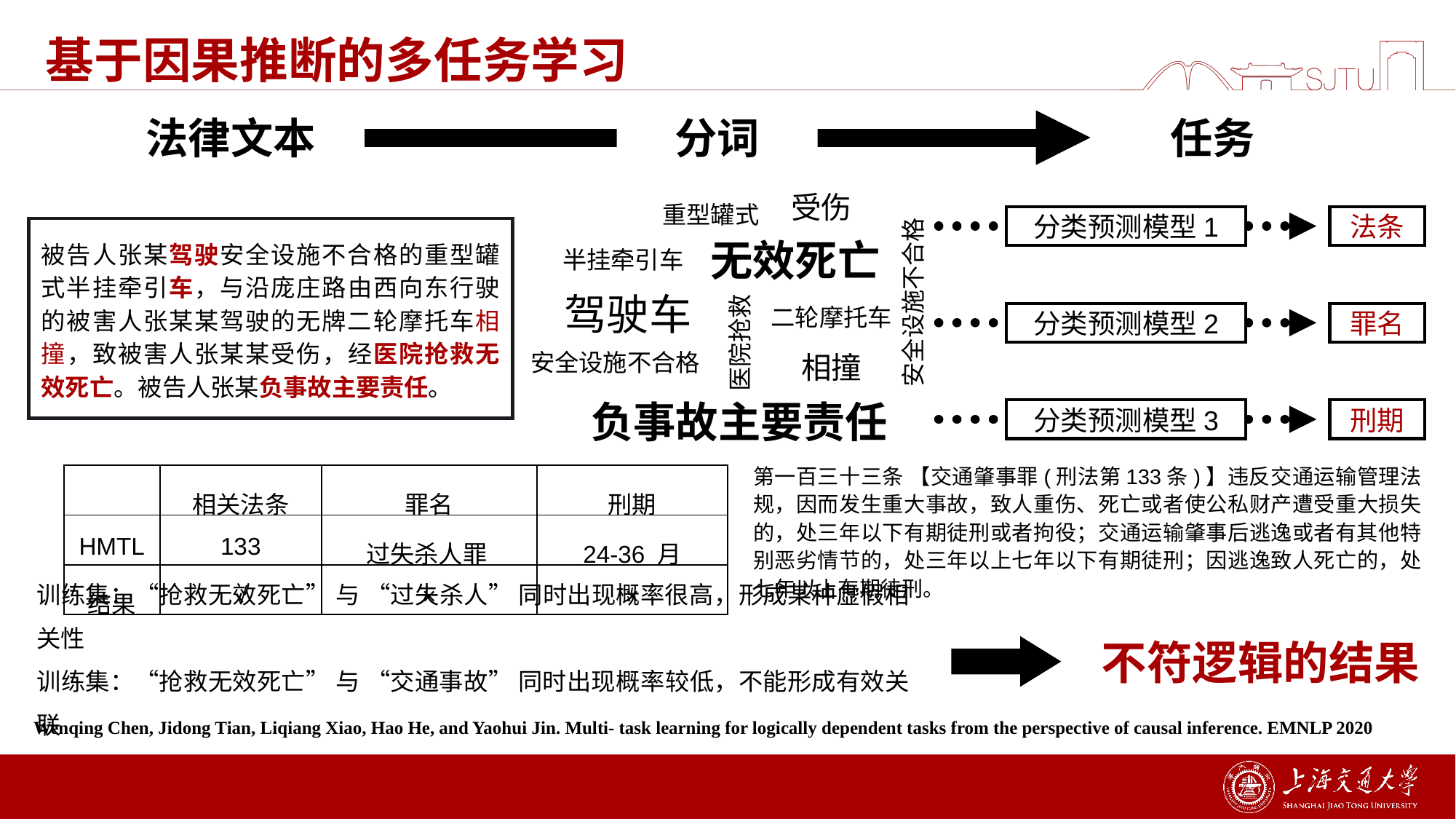

# 基于因果推断的多任务学习
分词
法律文本
任务

受伤
重型罐式
无效死亡
半挂牵引车
驾驶车
安全设施不合格
二轮摩托车
医院抢救
安全设施不合格
相撞
负事故主要责任
分类预测模型1
法条
被告人张某驾驶安全设施不合格的重型罐式半挂牵引车，与沿庞庄路由西向东行驶的被害人张某某驾驶的无牌二轮摩托车相撞，致被害人张某某受伤，经医院抢救无效死亡。被告人张某负事故主要责任。

分类预测模型2
罪名

分类预测模型3
刑期

第一百三十三条 【交通肇事罪(刑法第133条)】违反交通运输管理法规，因而发生重大事故，致人重伤、死亡或者使公私财产遭受重大损失的，处三年以下有期徒刑或者拘役；交通运输肇事后逃逸或者有其他特别恶劣情节的，处三年以上七年以下有期徒刑；因逃逸致人死亡的，处七年以上有期徒刑。
|  | 相关法条 | 罪名 | 刑期 |
| --- | --- | --- | --- |
| HMTL | 133 | 过失杀人罪 | 24-36 月 |
| 结果 | √ | × | × |
训练集：“抢救无效死亡” 与 “过失杀人” 同时出现概率很高，形成某种虚假相关性
训练集：“抢救无效死亡” 与 “交通事故” 同时出现概率较低，不能形成有效关联
不符逻辑的结果

Wenqing Chen, Jidong Tian, Liqiang Xiao, Hao He, and Yaohui Jin. Multi- task learning for logically dependent tasks from the perspective of causal inference. EMNLP 2020